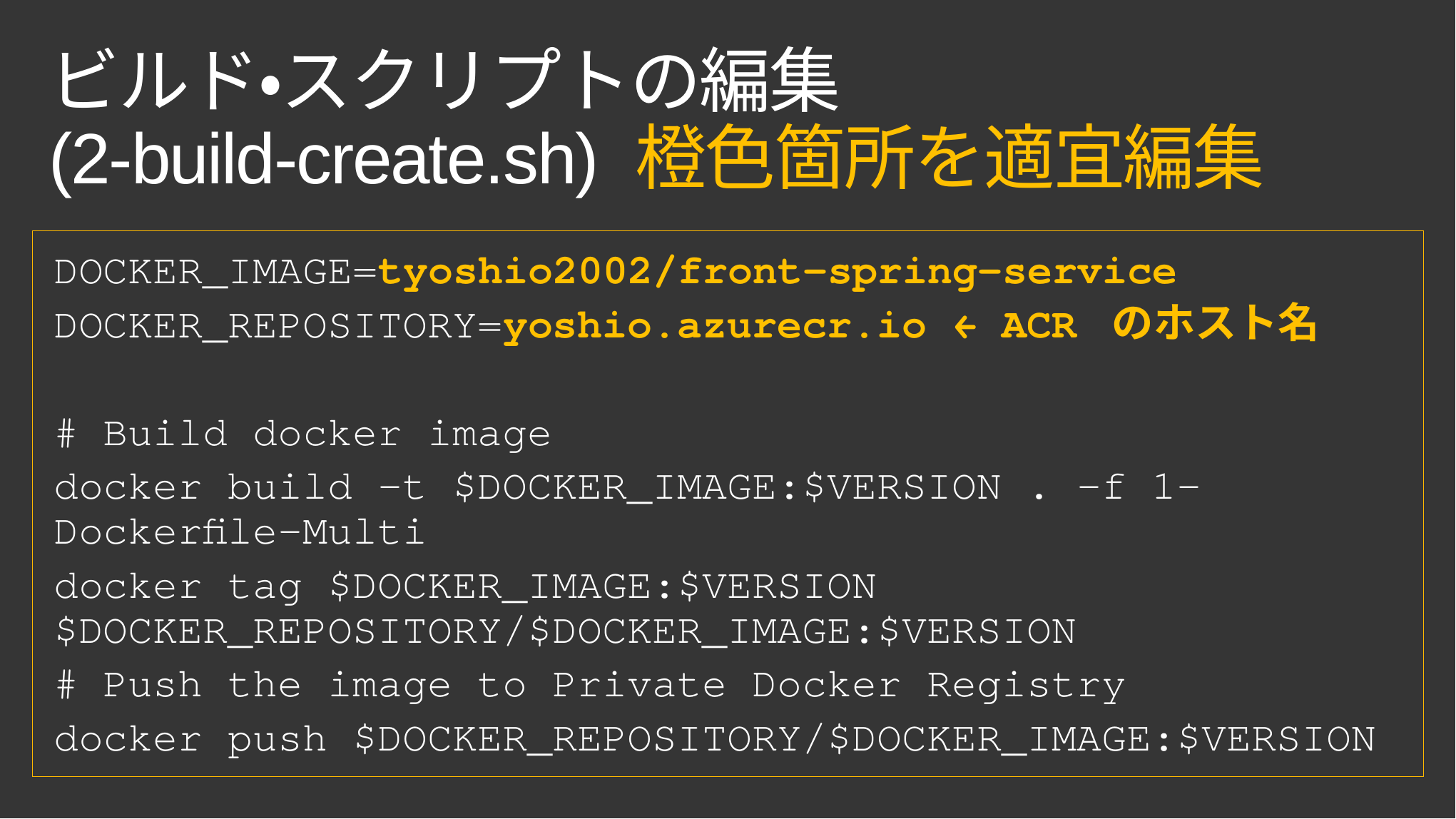

# ビルド・スクリプトの編集 (2-build-create.sh) 橙色箇所を適宜編集
DOCKER_IMAGE=tyoshio2002/front-spring-service
DOCKER_REPOSITORY=yoshio.azurecr.io ← ACR のホスト名

# Build docker image
docker build -t $DOCKER_IMAGE:$VERSION . -f 1-Dockerfile-Multi
docker tag $DOCKER_IMAGE:$VERSION $DOCKER_REPOSITORY/$DOCKER_IMAGE:$VERSION
# Push the image to Private Docker Registry
docker push $DOCKER_REPOSITORY/$DOCKER_IMAGE:$VERSION